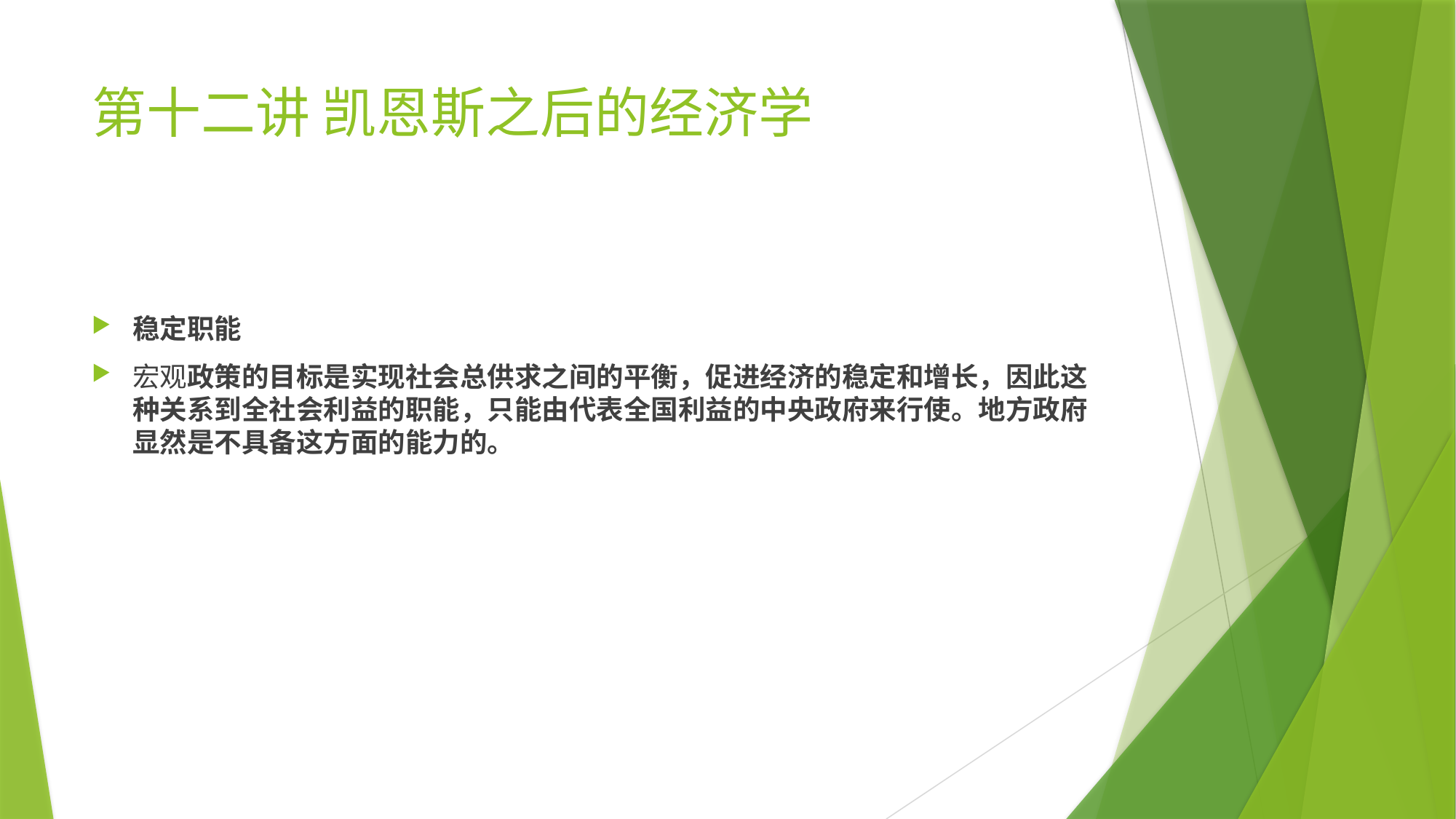

# 第十二讲 凯恩斯之后的经济学

稳定职能
宏观政策的目标是实现社会总供求之间的平衡，促进经济的稳定和增长，因此这种关系到全社会利益的职能，只能由代表全国利益的中央政府来行使。地方政府显然是不具备这方面的能力的。